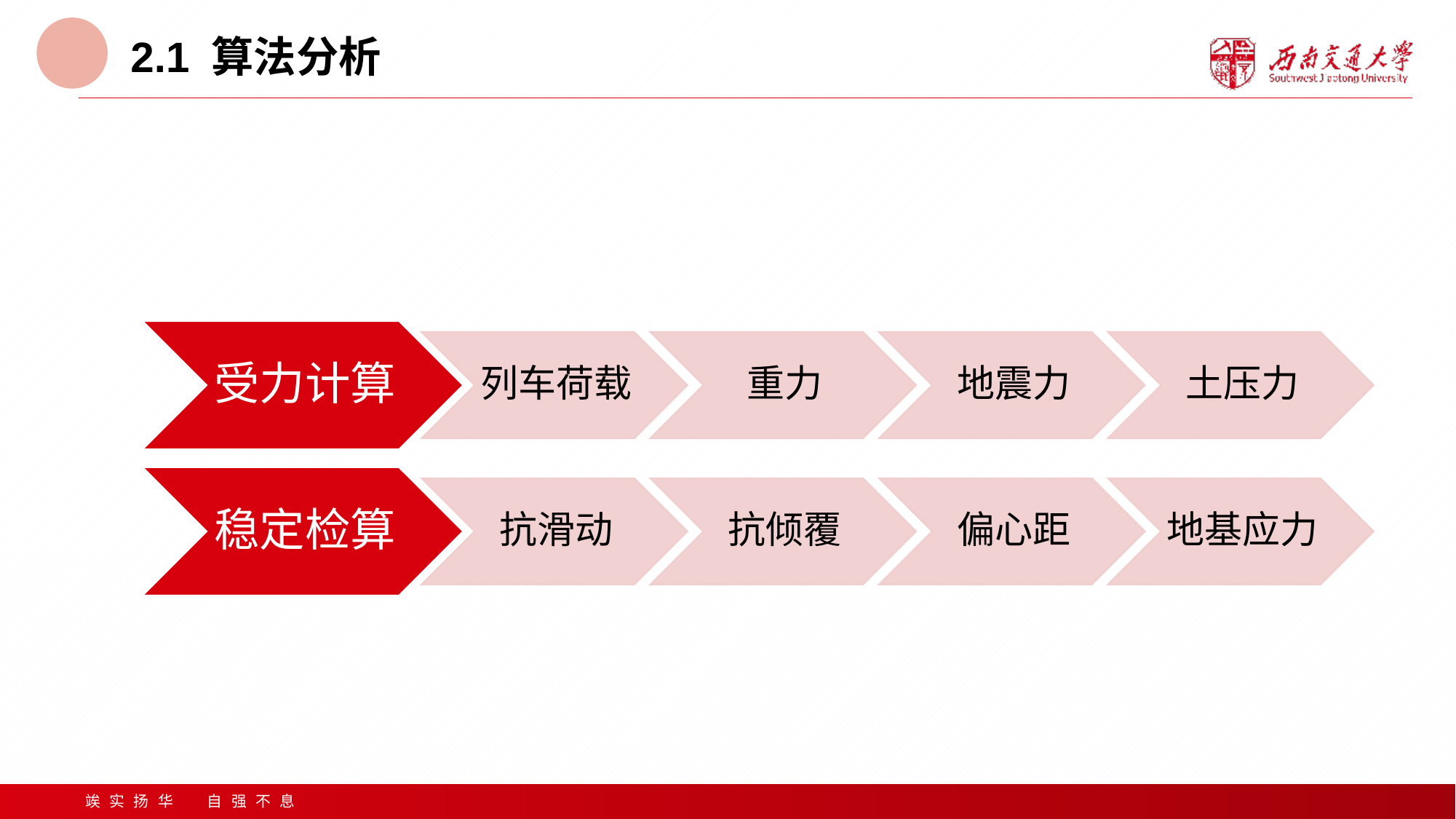

2.1 算法分析
受力计算
列车荷载
重力
地震力
土压力
稳定检算
抗滑动
抗倾覆
偏心距
地基应力